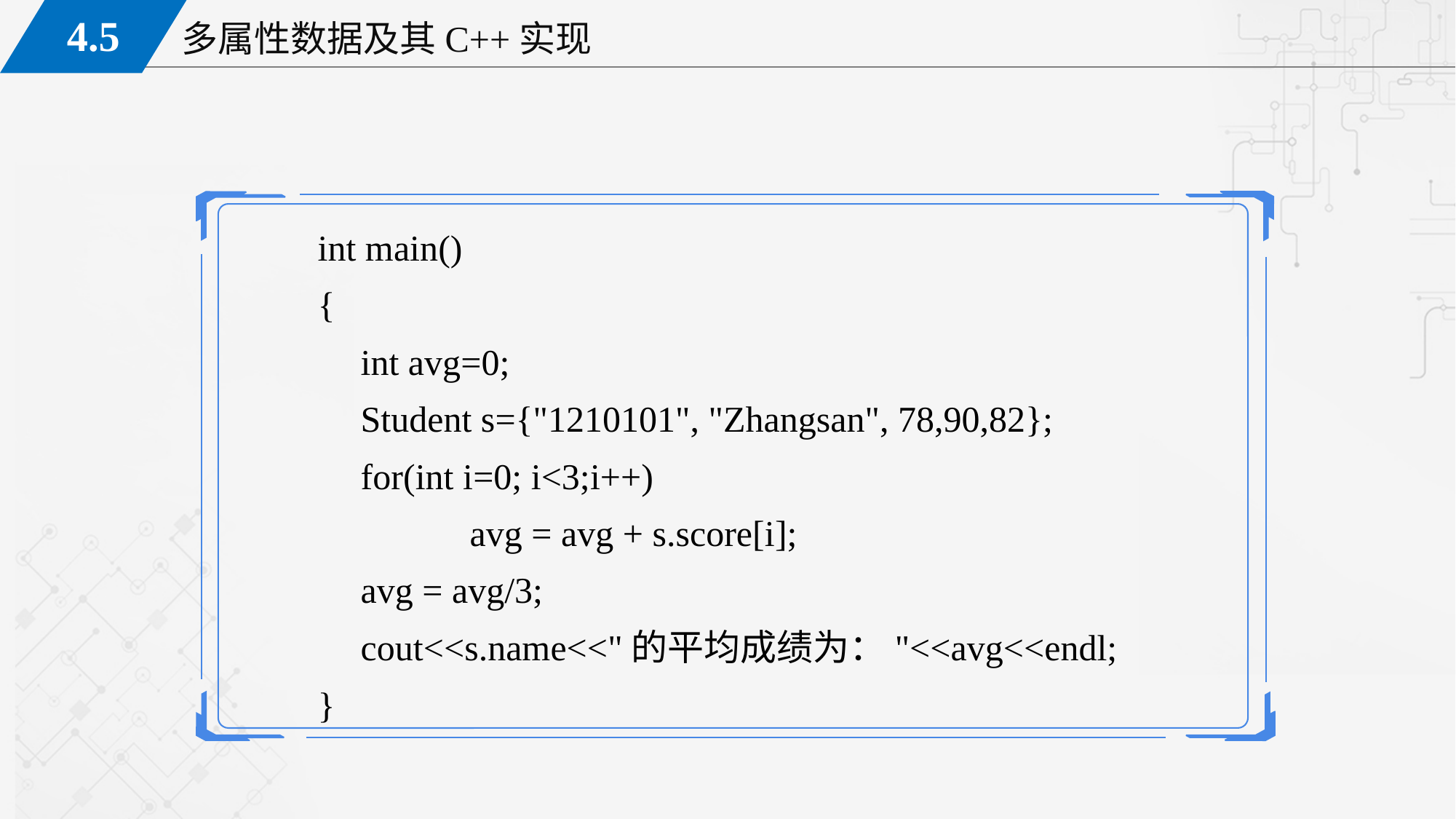

int main()
{
	int avg=0;
 	Student s={"1210101", "Zhangsan", 78,90,82};
 	for(int i=0; i<3;i++)
		avg = avg + s.score[i];
	avg = avg/3;
	cout<<s.name<<"的平均成绩为："<<avg<<endl;
}